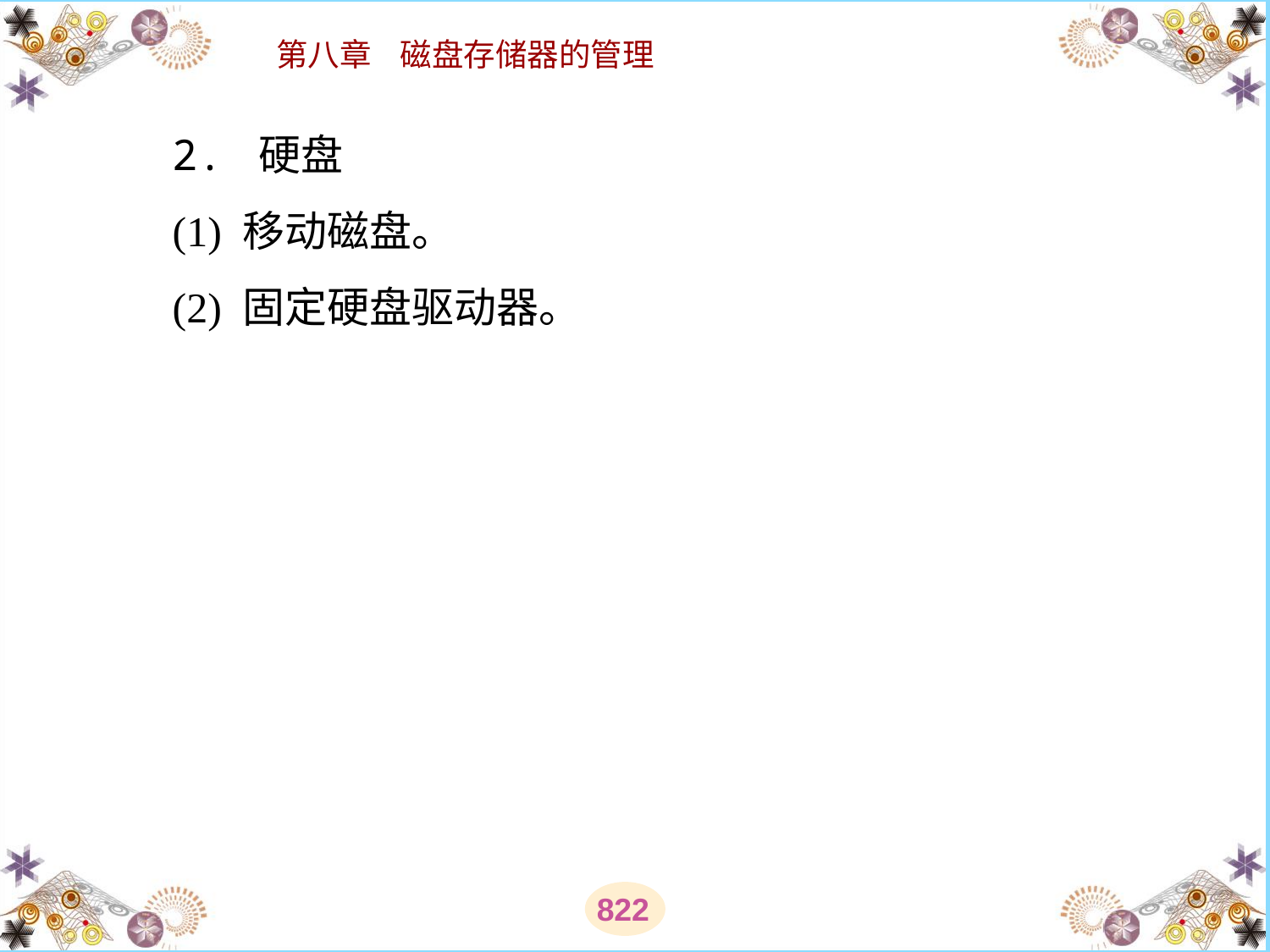

# 2. 硬盘 　　(1) 移动磁盘。 　　(2) 固定硬盘驱动器。